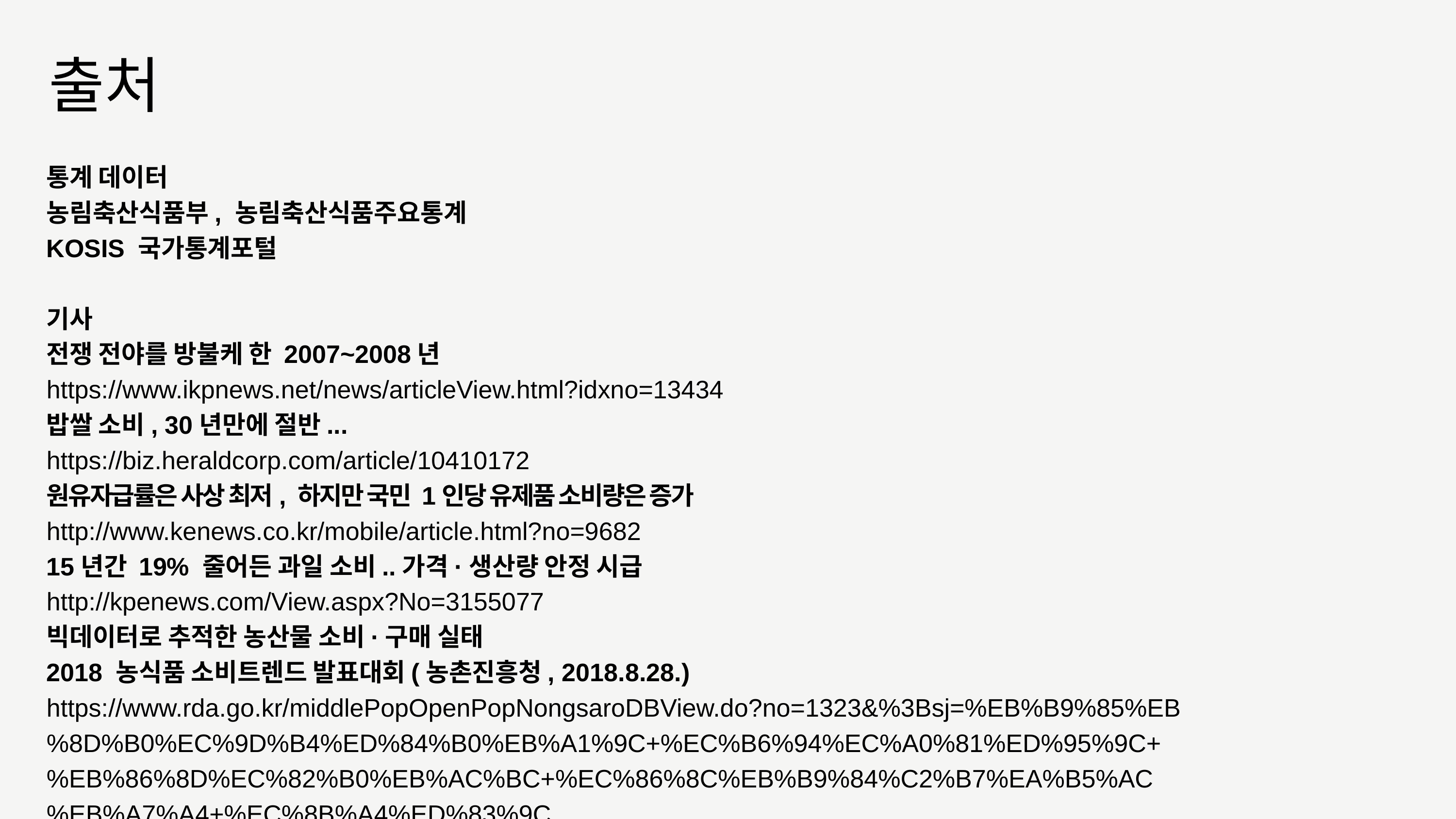

출처
통계 데이터
농림축산식품부, 농림축산식품주요통계
KOSIS 국가통계포털

기사
전쟁 전야를 방불케 한 2007~2008년
https://www.ikpnews.net/news/articleView.html?idxno=13434
밥쌀 소비, 30년만에 절반...
https://biz.heraldcorp.com/article/10410172
원유자급률은 사상 최저, 하지만 국민 1인당 유제품 소비량은 증가
http://www.kenews.co.kr/mobile/article.html?no=9682
15년간 19% 줄어든 과일 소비..가격·생산량 안정 시급
http://kpenews.com/View.aspx?No=3155077
빅데이터로 추적한 농산물 소비·구매 실태
2018 농식품 소비트렌드 발표대회(농촌진흥청, 2018.8.28.)
https://www.rda.go.kr/middlePopOpenPopNongsaroDBView.do?no=1323&%3Bsj=%EB%B9%85%EB%8D%B0%EC%9D%B4%ED%84%B0%EB%A1%9C+%EC%B6%94%EC%A0%81%ED%95%9C+%EB%86%8D%EC%82%B0%EB%AC%BC+%EC%86%8C%EB%B9%84%C2%B7%EA%B5%AC%EB%A7%A4+%EC%8B%A4%ED%83%9C